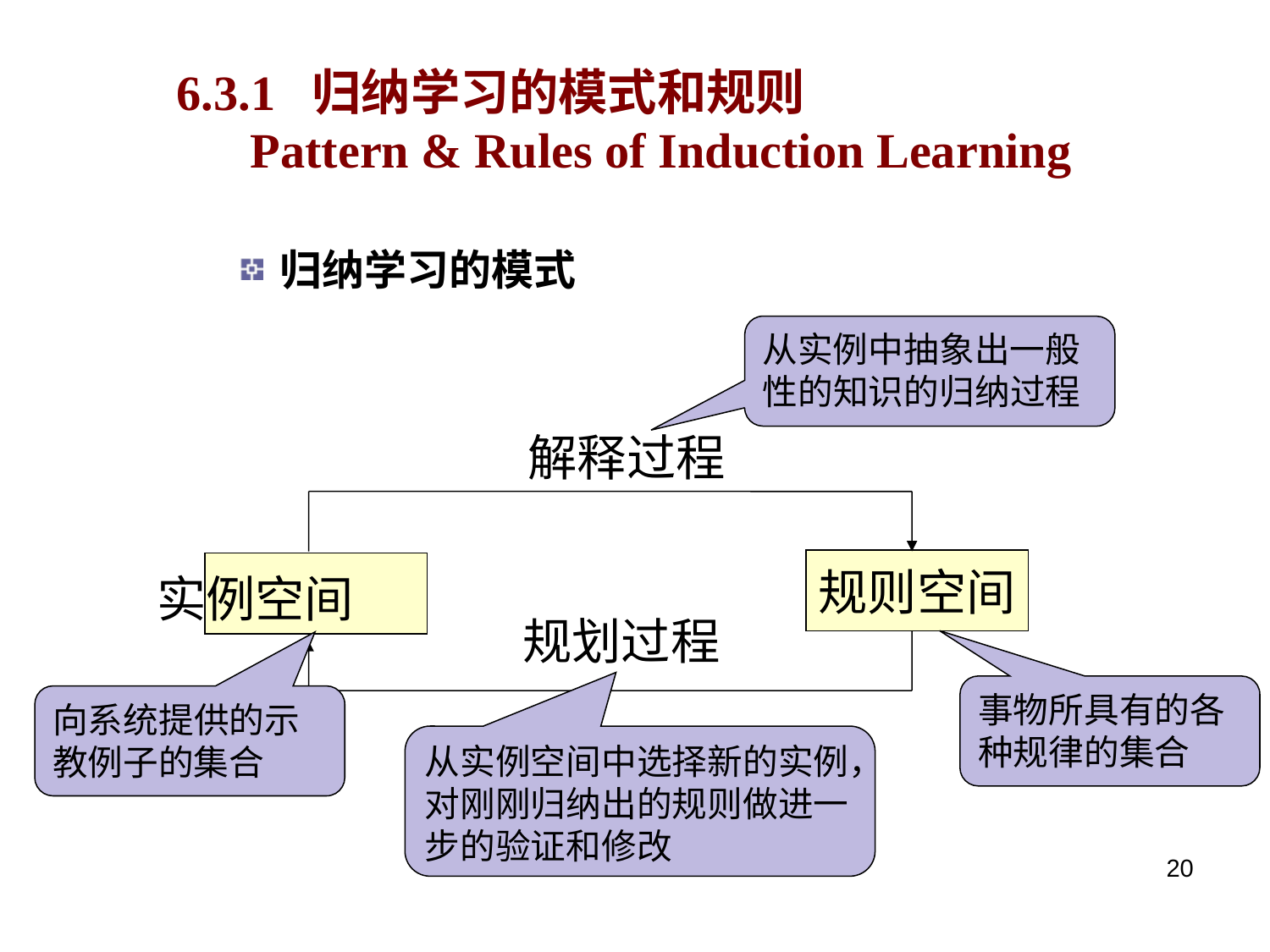

6.3.1  归纳学习的模式和规则
      Pattern & Rules of Induction Learning

归纳学习的模式
从实例中抽象出一般性的知识的归纳过程
          解释过程

规则空间
实例空间
         规划过程

事物所具有的各种规律的集合
向系统提供的示教例子的集合
从实例空间中选择新的实例，对刚刚归纳出的规则做进一步的验证和修改
示例归纳学习的模式
20